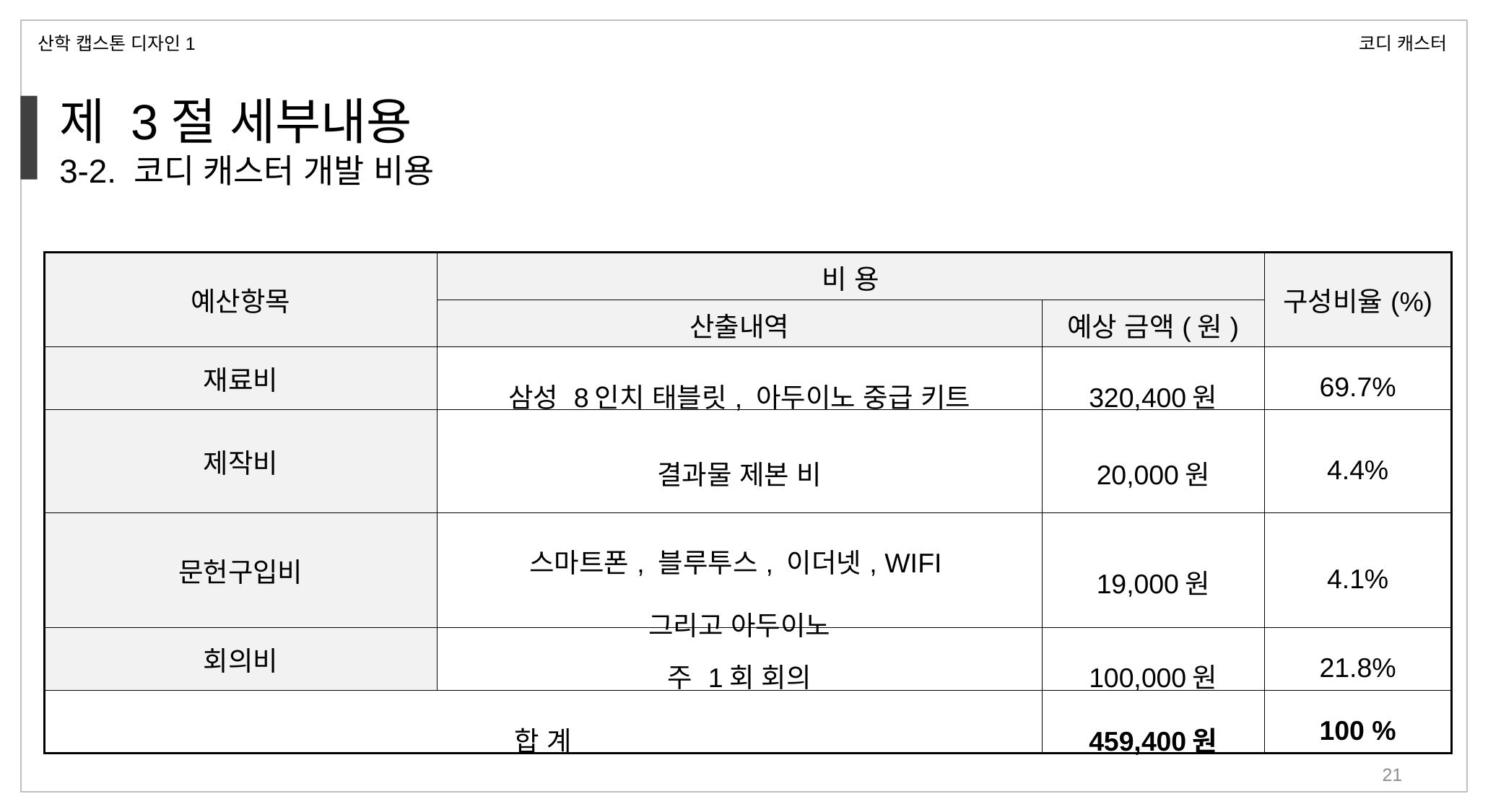

산학 캡스톤 디자인1
코디 캐스터
제 3절 세부내용
3-2. 코디 캐스터 개발 비용

| 예산항목 | 비 용 |  | 구성비율(%) |
| --- | --- | --- | --- |
|  | 산출내역 | 예상 금액(원) |  |
| 재료비 | 삼성 8인치 태블릿, 아두이노 중급 키트 | 320,400원 | 69.7% |
| 제작비 | 결과물 제본 비 | 20,000원 | 4.4% |
| 문헌구입비 | 스마트폰, 블루투스, 이더넷, WIFI 그리고 아두이노 | 19,000원 | 4.1% |
| 회의비 | 주 1회 회의 | 100,000원 | 21.8% |
| 합 계 |  | 459,400원 | 100 % |
21